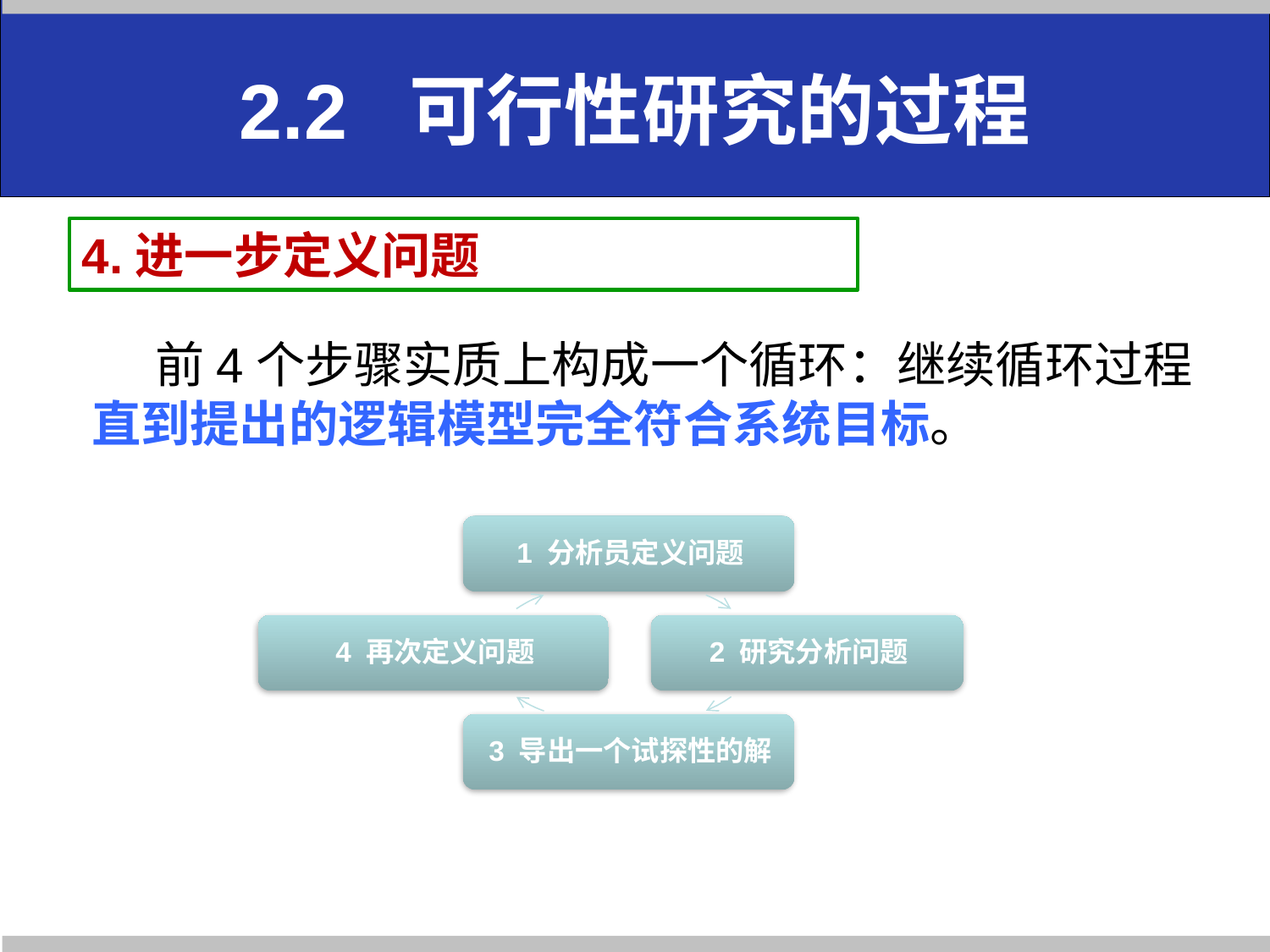

# 2.2  可行性研究的过程
4.进一步定义问题
前4个步骤实质上构成一个循环：继续循环过程直到提出的逻辑模型完全符合系统目标。
1 分析员定义问题
2 研究分析问题
3 导出一个试探性的解
4 再次定义问题